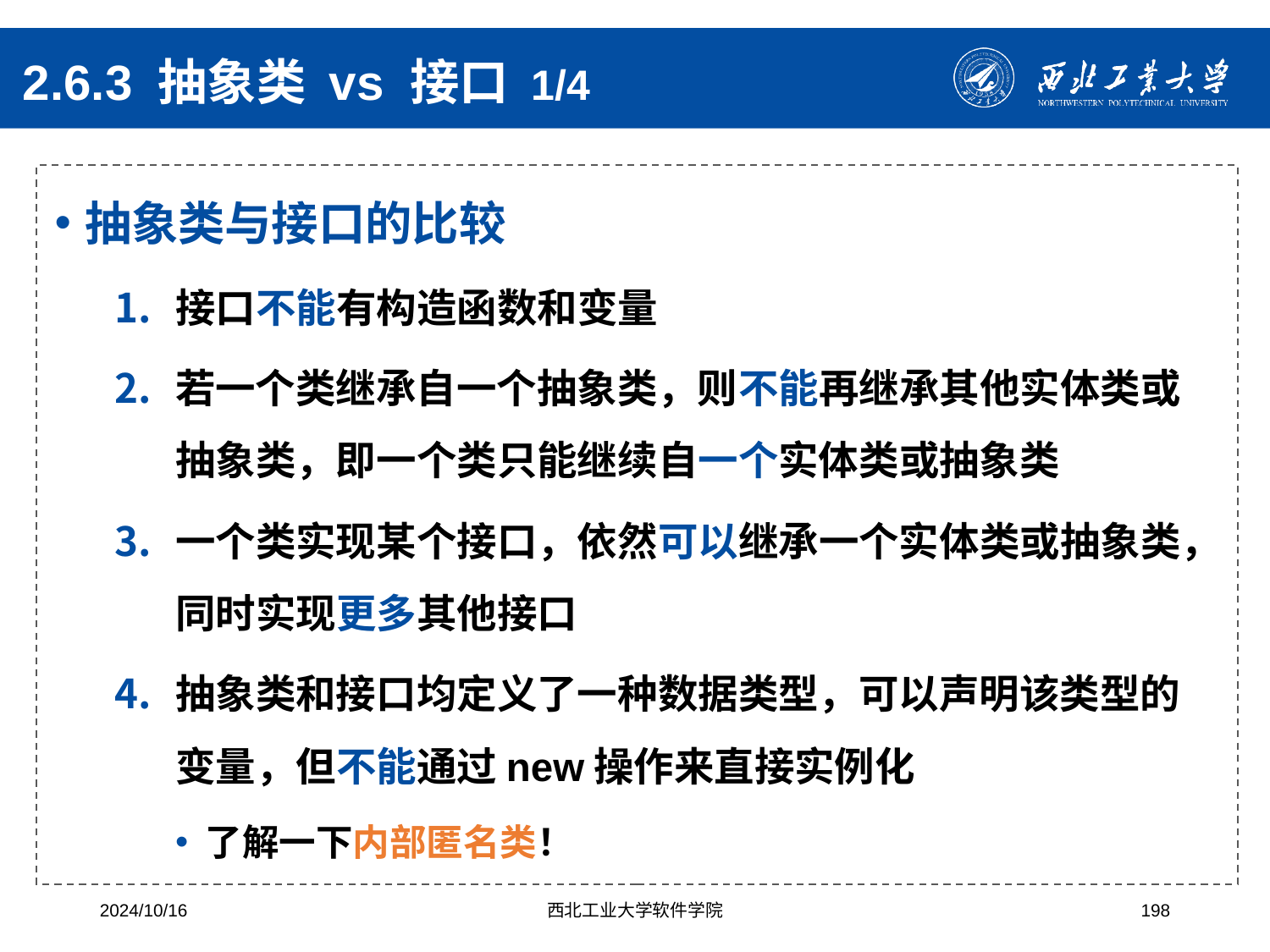

# 2.6.3 抽象类 vs 接口 1/4
抽象类与接口的比较
接口不能有构造函数和变量
若一个类继承自一个抽象类，则不能再继承其他实体类或抽象类，即一个类只能继续自一个实体类或抽象类
一个类实现某个接口，依然可以继承一个实体类或抽象类，同时实现更多其他接口
抽象类和接口均定义了一种数据类型，可以声明该类型的变量，但不能通过new操作来直接实例化
了解一下内部匿名类！
2024/10/16
西北工业大学软件学院
198